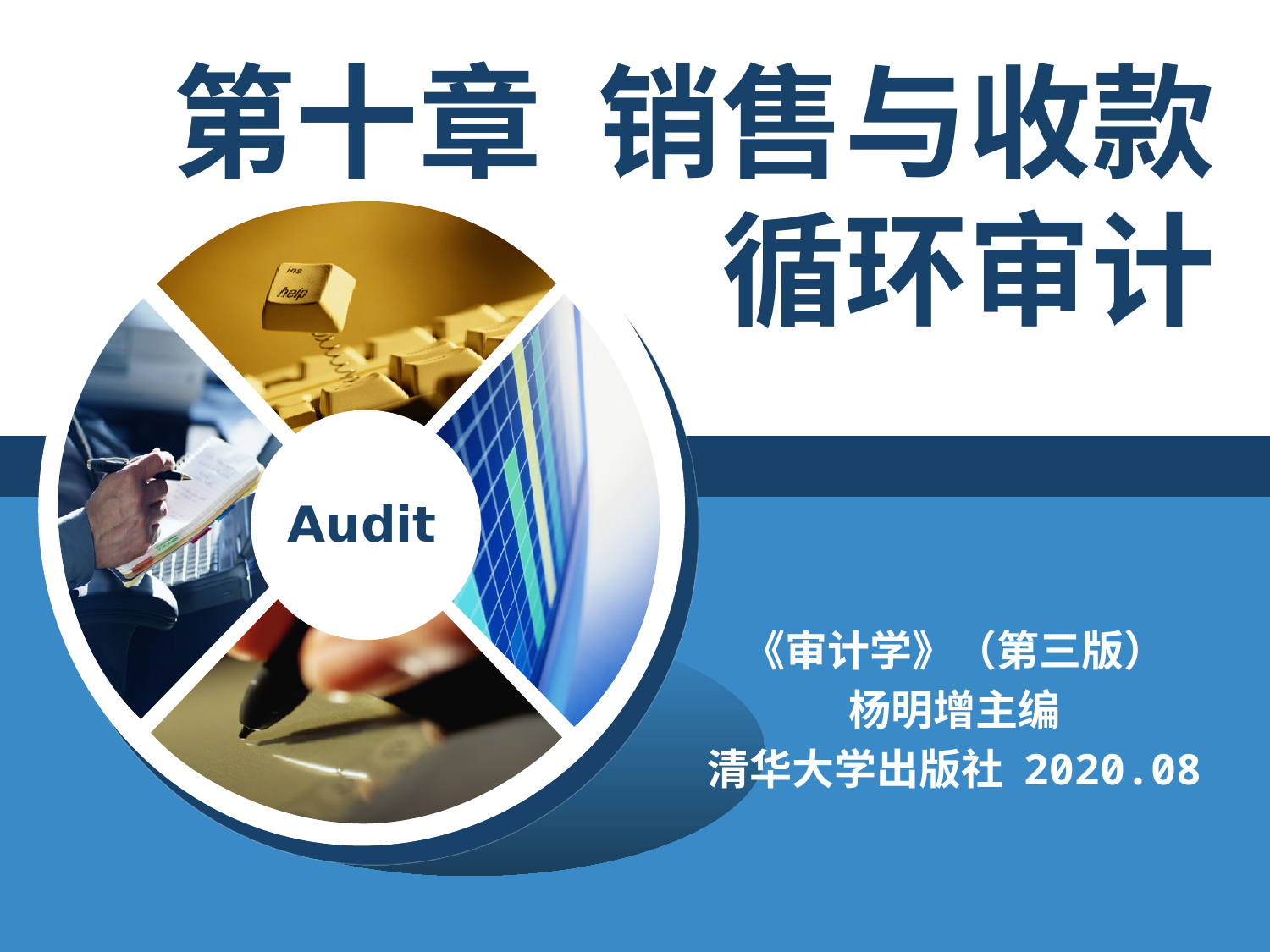

# 第十章  销售与收款循环审计
《审计学》（第三版）
杨明增主编
清华大学出版社 2020.08